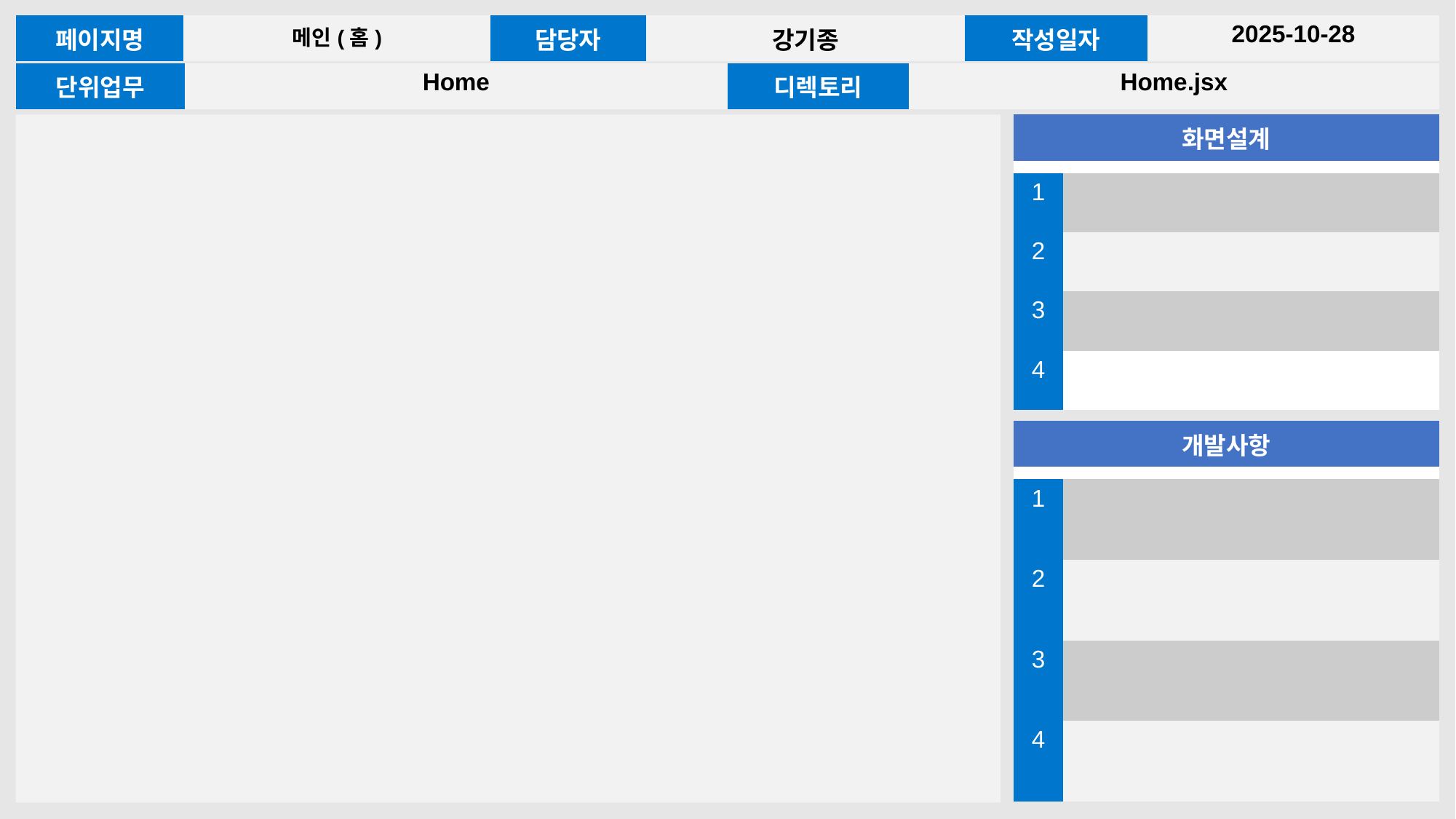

1
2
3
4
| 페이지명 | 메인(홈) | 담당자 | 강기종 | 작성일자 | 2025-10-28 |
| --- | --- | --- | --- | --- | --- |
| 단위업무 | Home | 디렉토리 | Home.jsx |
| --- | --- | --- | --- |

| 화면설계 |  |
| --- | --- |
|  |  |
| 1 |  |
| 2 |  |
| 3 |  |
| 4 |  |
| 개발사항 |  |
| --- | --- |
|  |  |
| 1 |  |
| 2 |  |
| 3 |  |
| 4 |  |